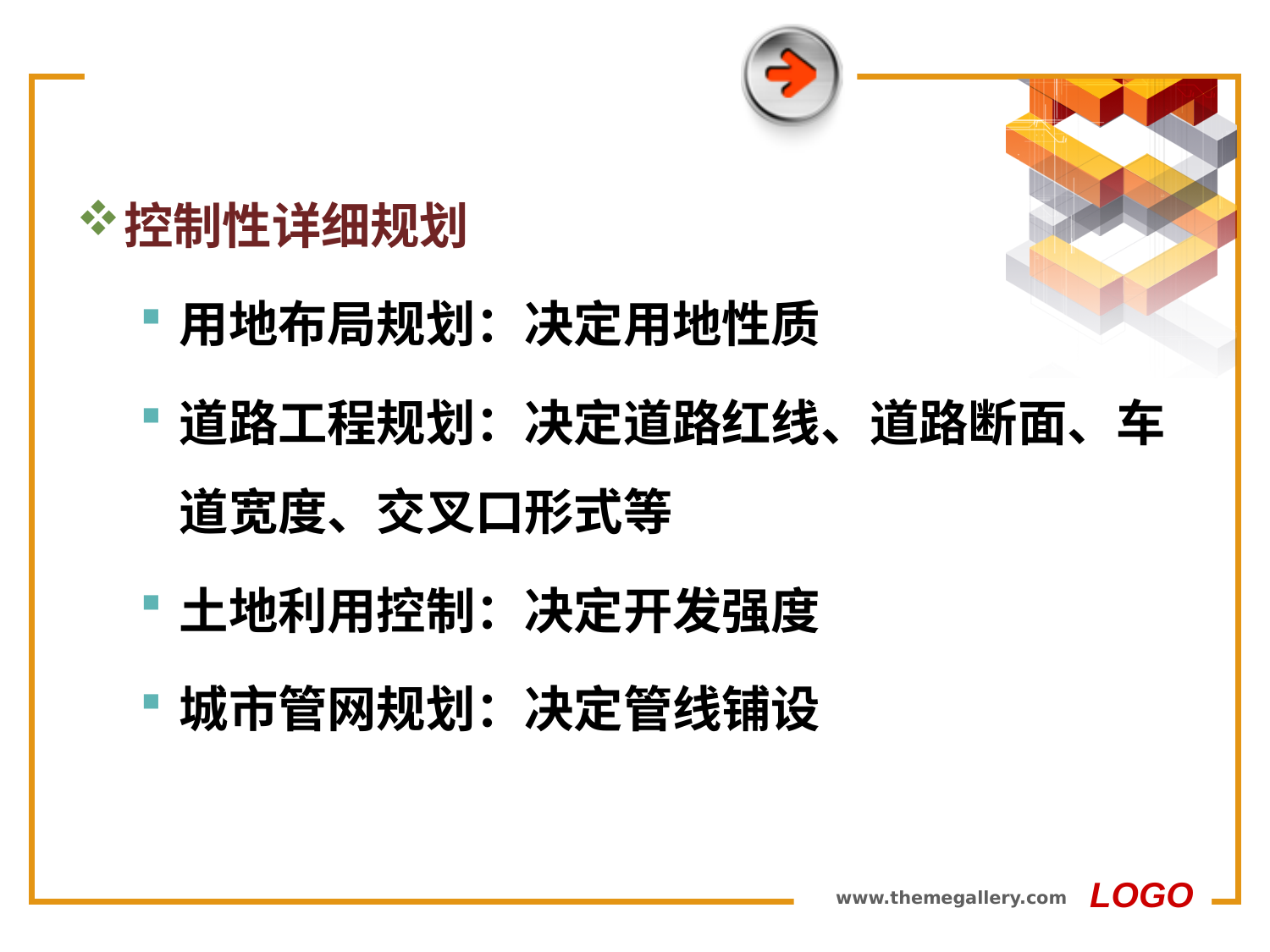

#
控制性详细规划
用地布局规划：决定用地性质
道路工程规划：决定道路红线、道路断面、车道宽度、交叉口形式等
土地利用控制：决定开发强度
城市管网规划：决定管线铺设
LOGO
www.themegallery.com